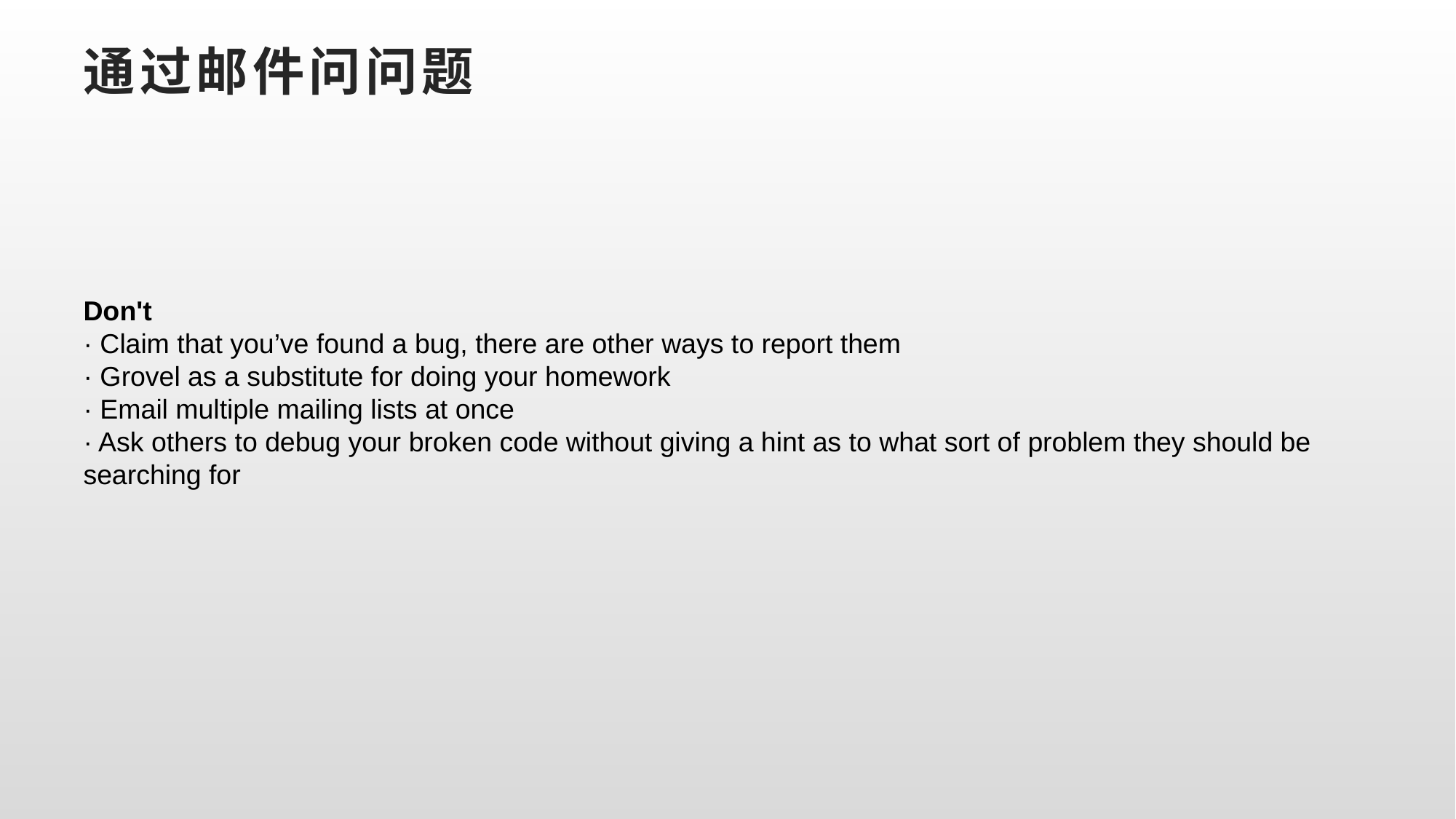

# 通过邮件问问题
Don't
· Claim that you’ve found a bug, there are other ways to report them
· Grovel as a substitute for doing your homework
· Email multiple mailing lists at once
· Ask others to debug your broken code without giving a hint as to what sort of problem they should be
searching for